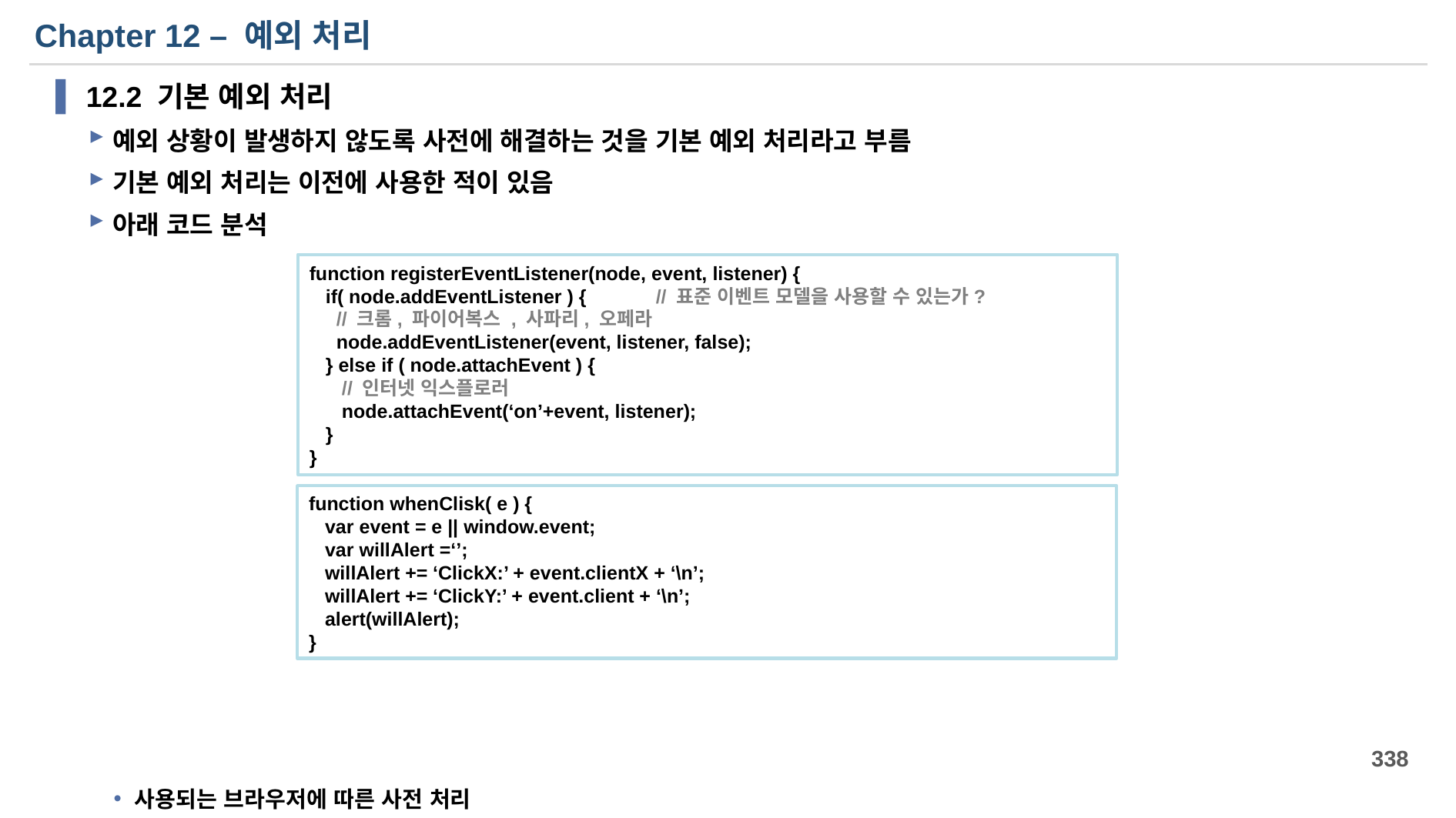

# Chapter 12 – 예외 처리
12.2 기본 예외 처리
예외 상황이 발생하지 않도록 사전에 해결하는 것을 기본 예외 처리라고 부름
기본 예외 처리는 이전에 사용한 적이 있음
아래 코드 분석

사용되는 브라우저에 따른 사전 처리

function registerEventListener(node, event, listener) {
   if( node.addEventListener ) {	// 표준 이벤트 모델을 사용할 수 있는가?
     // 크롬, 파이어복스 , 사파리, 오페라
     node.addEventListener(event, listener, false);
   } else if ( node.attachEvent ) {
      // 인터넷 익스플로러
      node.attachEvent(‘on’+event, listener);
   }
}
function whenClisk( e ) {
   var event = e || window.event;
   var willAlert =‘’;
   willAlert += ‘ClickX:’ + event.clientX + ‘\n’;
   willAlert += ‘ClickY:’ + event.client + ‘\n’;
   alert(willAlert);
}
338